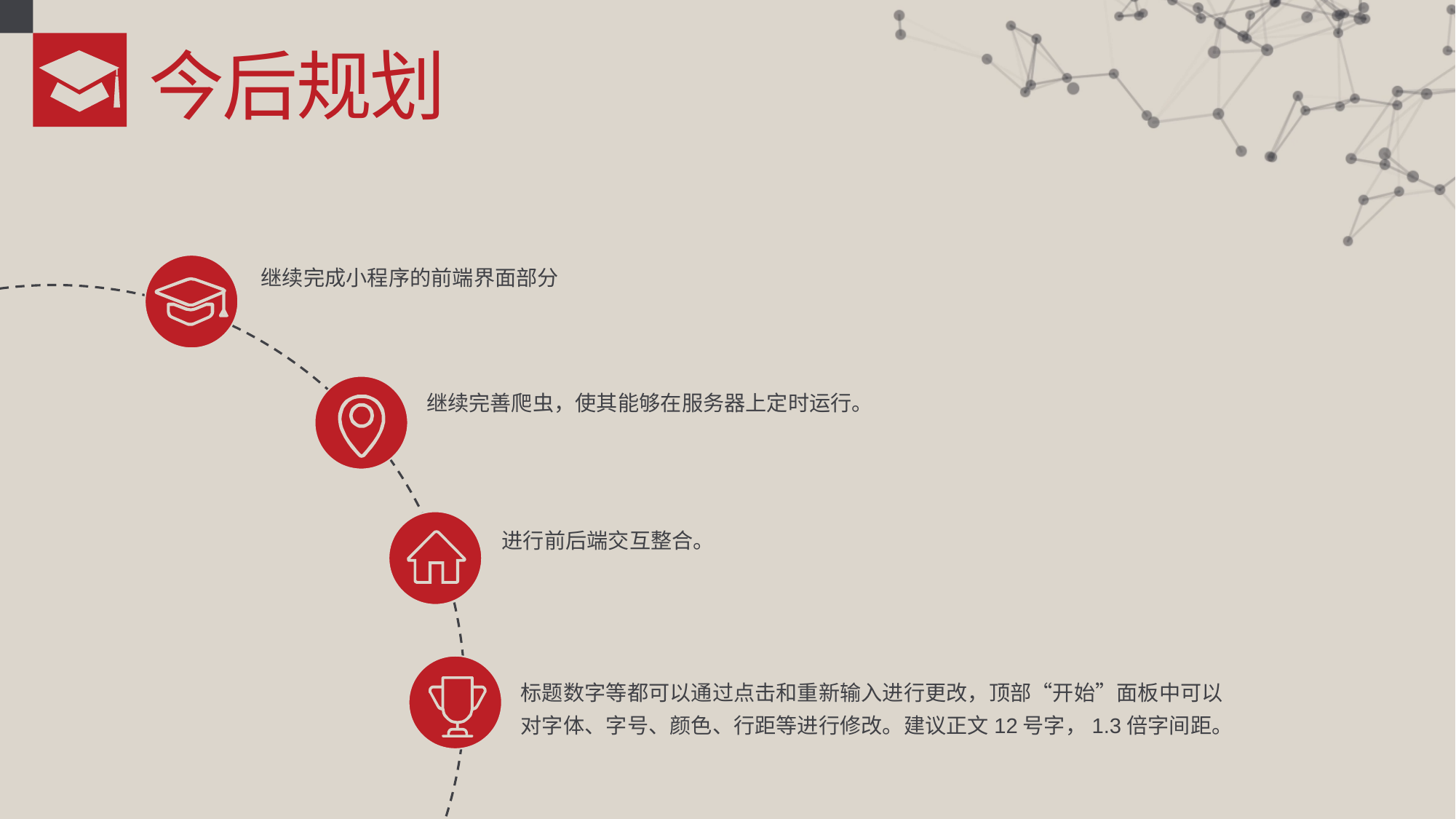

今后规划
继续完成小程序的前端界面部分

继续完善爬虫，使其能够在服务器上定时运行。

进行前后端交互整合。

标题数字等都可以通过点击和重新输入进行更改，顶部“开始”面板中可以对字体、字号、颜色、行距等进行修改。建议正文12号字，1.3倍字间距。